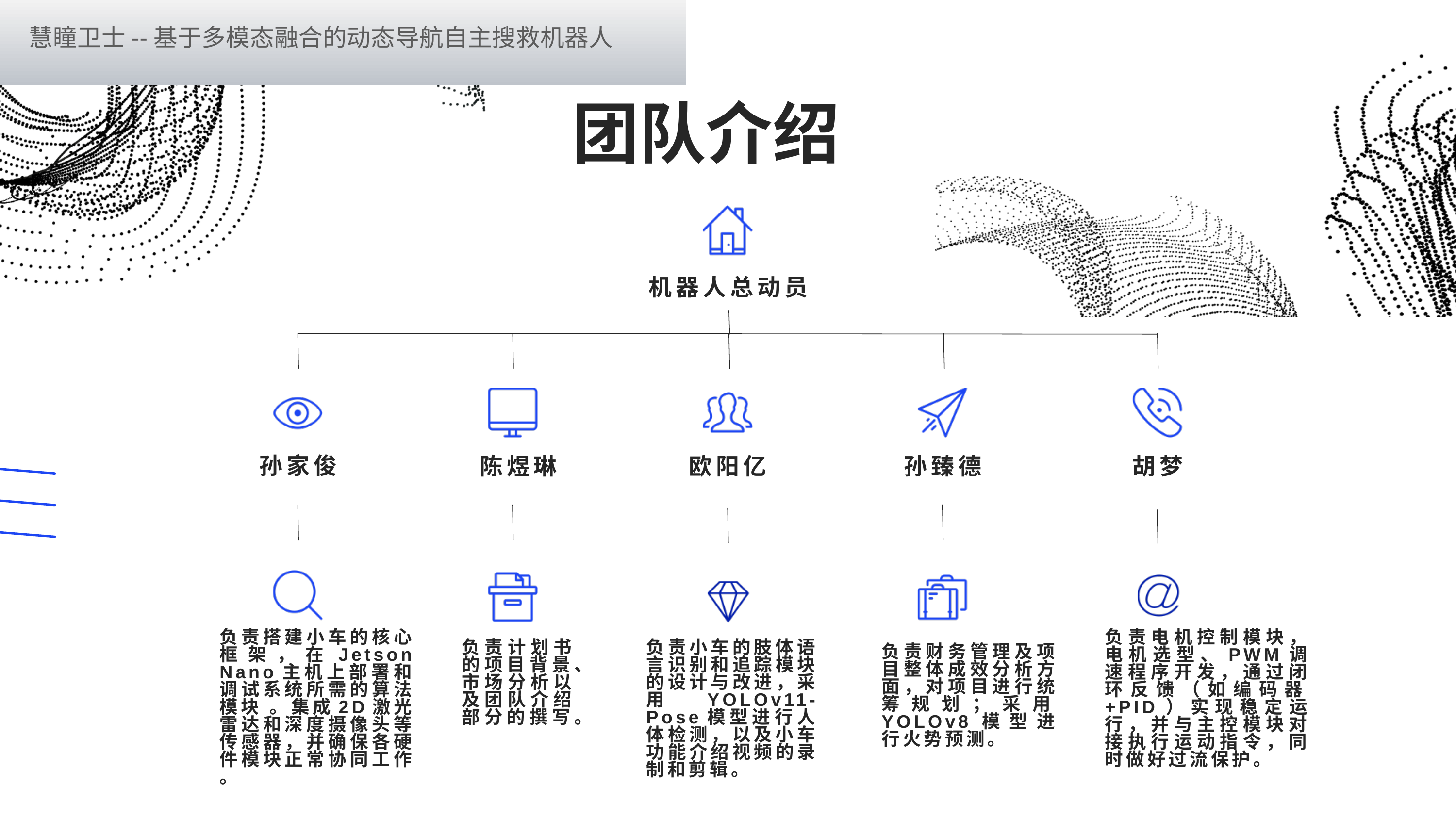

慧瞳卫士--基于多模态融合的动态导航自主搜救机器人

团队介绍

e7d195523061f1c03a90ee8e42cb24248e56383cd534985688F9F494128731F165EE95AB4B0C0A38076AAEA07667B1565C446FC45FF01DFB0E885BCDBDF3A284F3DB14DA61DD97F0BAB2E6C668FB4931972B188F3D7CE0CF23696CEF5693A64D53C8FB1F0925ED8BBF9C215EAD4326740F00D499DB15BFCD5E15A56FD8CC2D4B1F17509DE0C17F06617875BF3885BF1D
机器人总动员

孙家俊
陈煜琳
欧阳亿
孙臻德
胡梦

负责搭建小车的核心框架，在Jetson Nano主机上部署和调试系统所需的算法模块 。集成2D激光雷达和深度摄像头等传感器，并确保各硬件模块正常协同工作 。
负责电机控制模块，电机选型、PWM调速程序开发，通过闭环反馈（如编码器+PID）实现稳定运行，并与主控模块对接执行运动指令，同时做好过流保护。
负责计划书的项目背景、市场分析以及团队介绍部分的撰写。
负责小车的肢体语言识别和追踪模块的设计与改进，采用YOLOv11-Pose模型进行人体检测，以及小车功能介绍视频的录制和剪辑。
负责财务管理及项目整体成效分析方面，对项目进行统筹规划；采用YOLOv8模型进行火势预测。